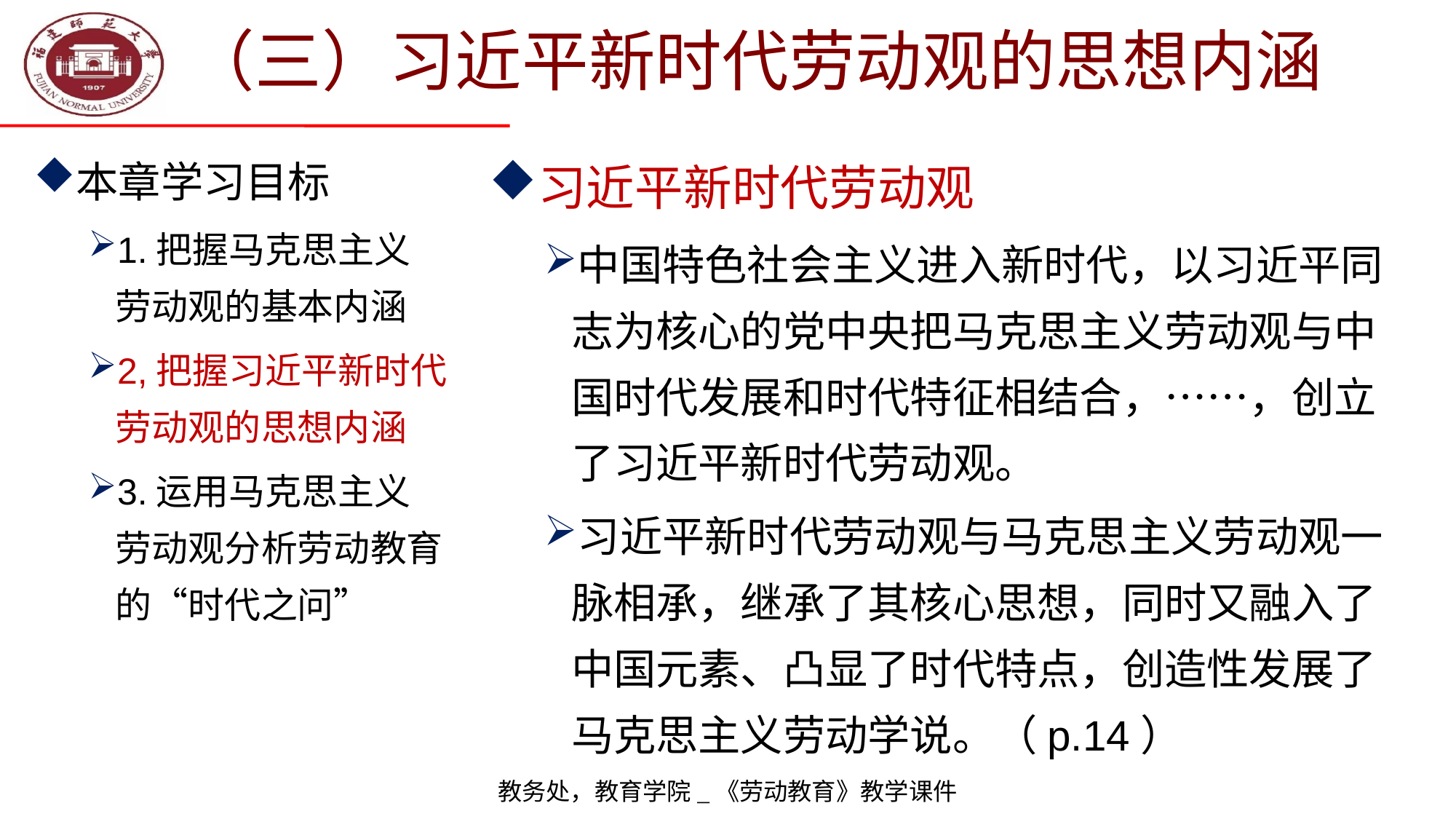

# （三）习近平新时代劳动观的思想内涵
本章学习目标
1.把握马克思主义
劳动观的基本内涵
2,把握习近平新时代劳动观的思想内涵
3.运用马克思主义
劳动观分析劳动教育的“时代之问”
习近平新时代劳动观
中国特色社会主义进入新时代，以习近平同志为核心的党中央把马克思主义劳动观与中国时代发展和时代特征相结合，……，创立了习近平新时代劳动观。
习近平新时代劳动观与马克思主义劳动观一脉相承，继承了其核心思想，同时又融入了中国元素、凸显了时代特点，创造性发展了马克思主义劳动学说。（p.14）